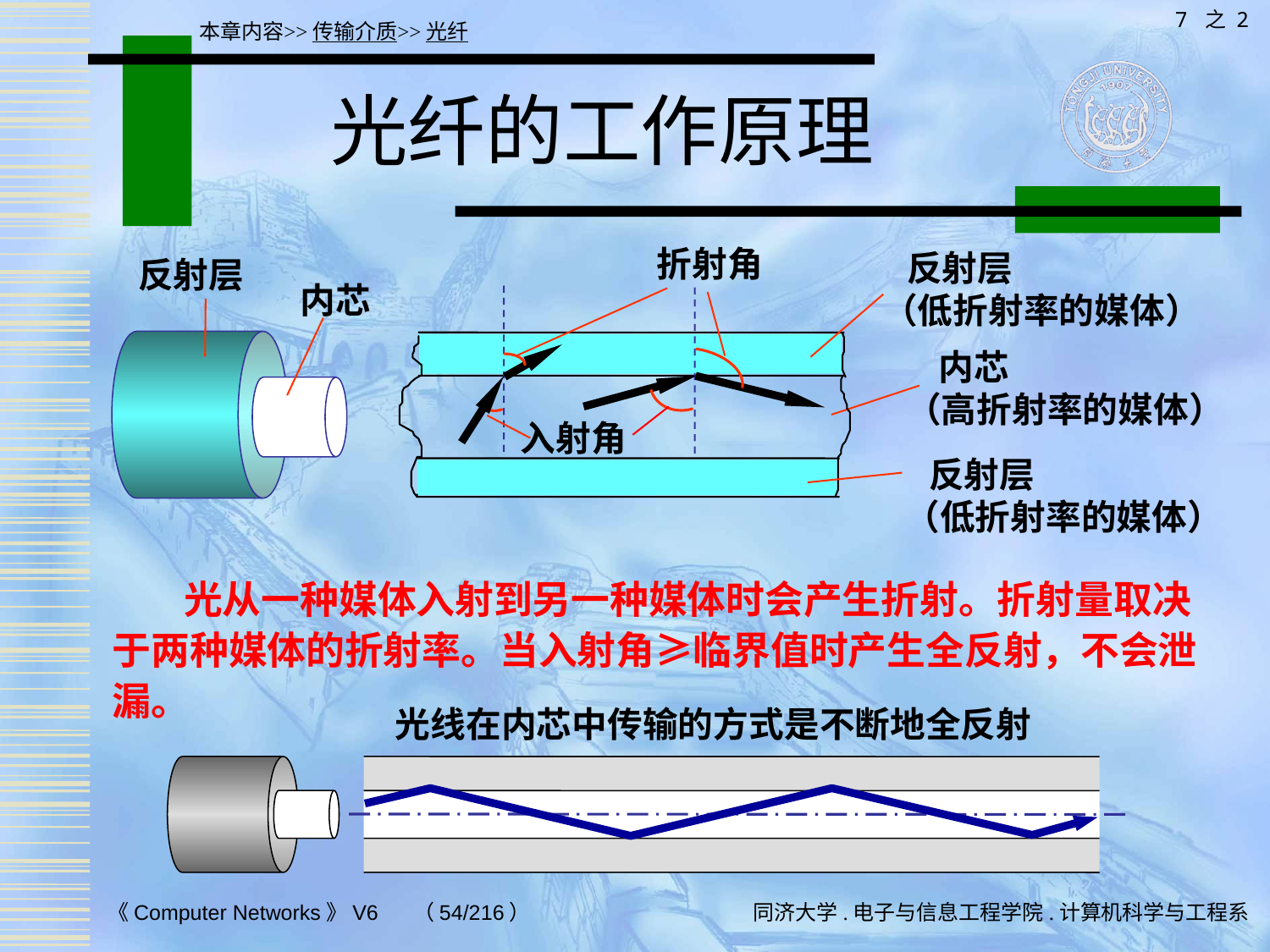

7 之 2
本章内容>>传输介质>>光纤
# 光纤的工作原理
折射角
  反射层
（低折射率的媒体）
反射层
内芯

   内芯
（高折射率的媒体）

入射角

  反射层
（低折射率的媒体）

       光从一种媒体入射到另一种媒体时会产生折射。折射量取决于两种媒体的折射率。当入射角≥临界值时产生全反射，不会泄漏。
光线在内芯中传输的方式是不断地全反射